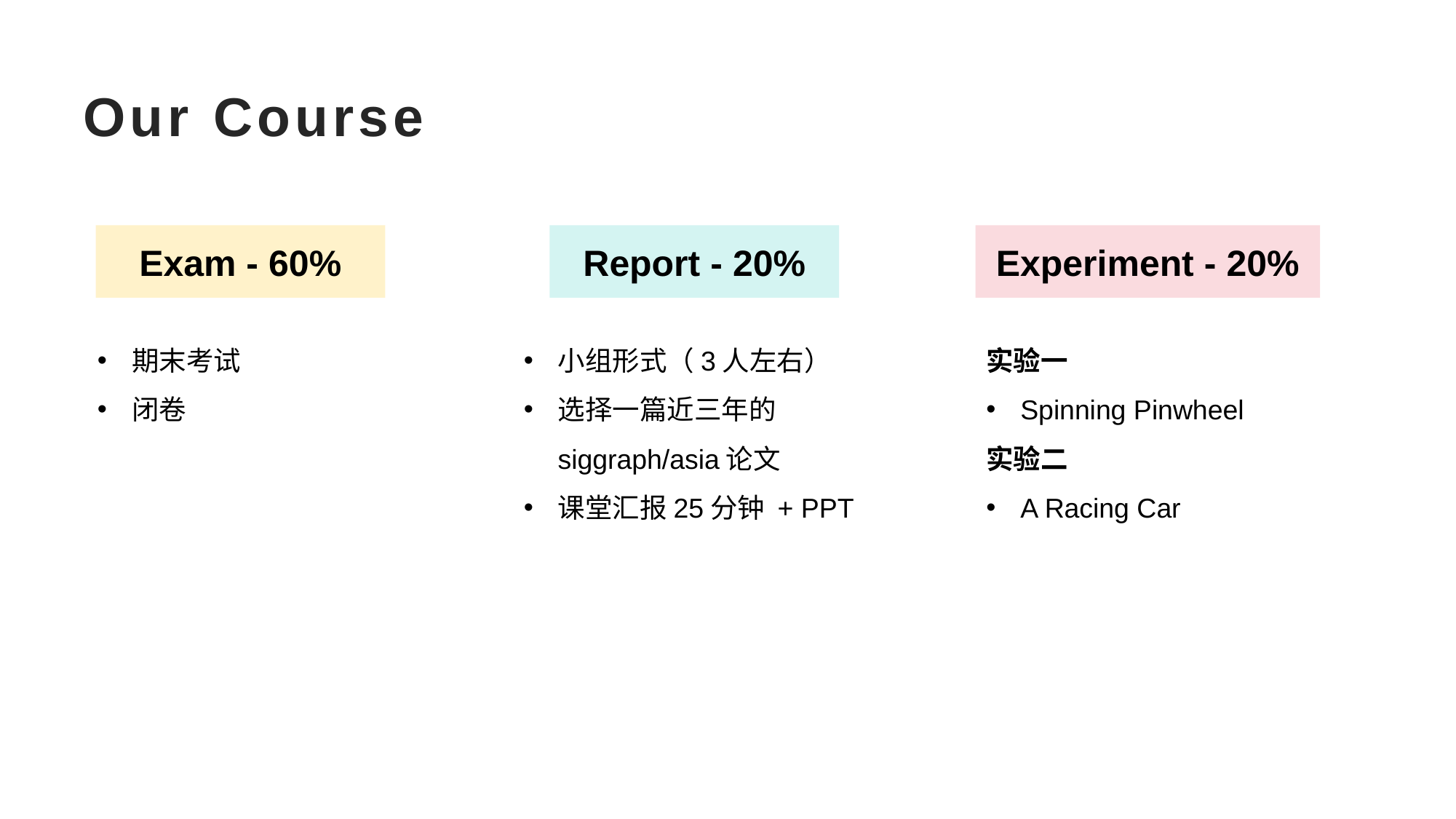

# Our Course
Exam - 60%
Report - 20%
Experiment - 20%
期末考试
闭卷
小组形式（3人左右）
选择一篇近三年的siggraph/asia论文
课堂汇报25分钟 + PPT
实验一
Spinning Pinwheel
实验二
A Racing Car